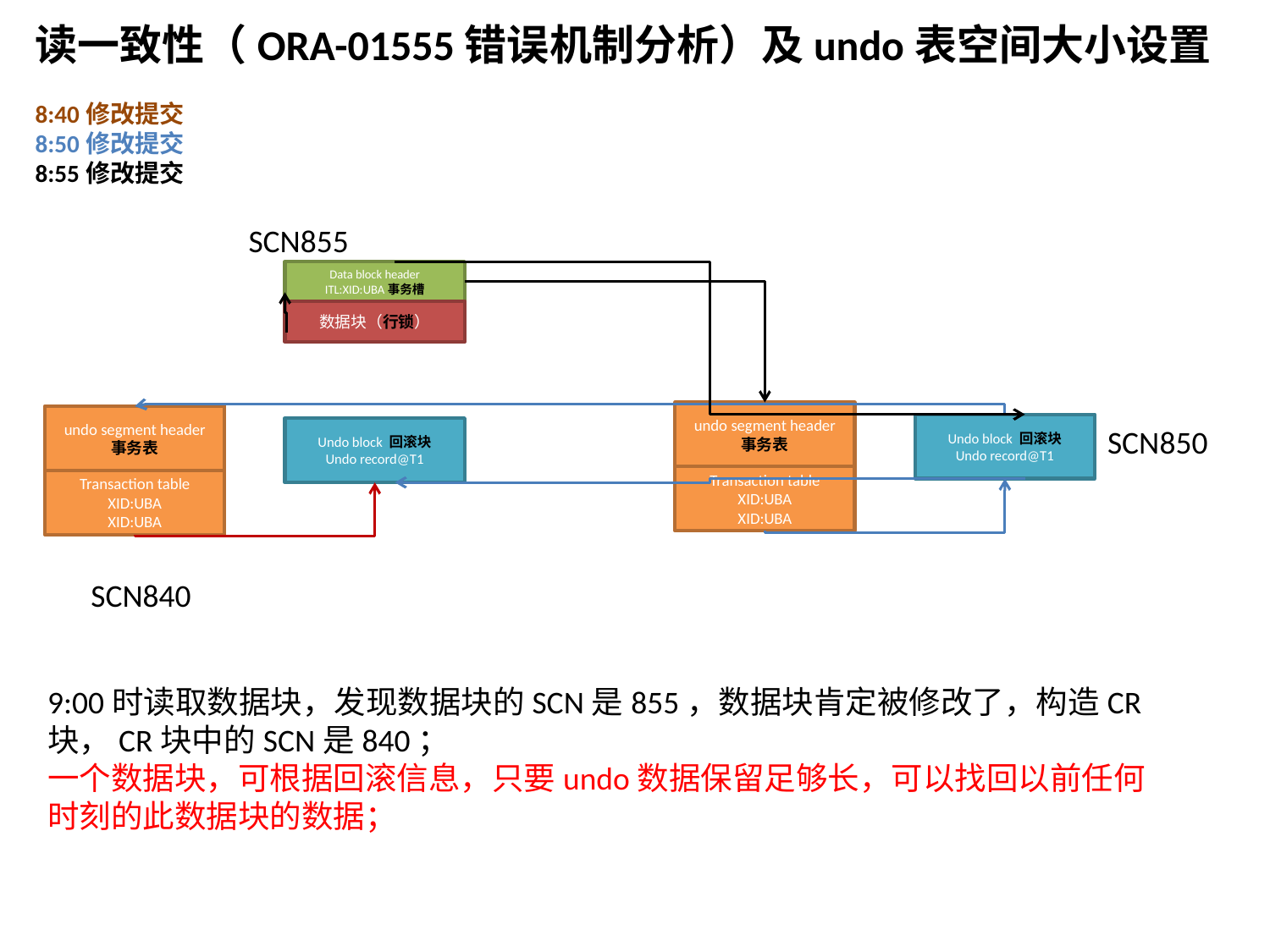

读一致性（ORA-01555错误机制分析）及undo表空间大小设置
8:40修改提交
8:50修改提交
8:55修改提交
SCN855
Data block header
ITL:XID:UBA事务槽
数据块（行锁）
undo segment header
事务表
undo segment header
事务表
Undo block 回滚块
Undo record@T1
SCN850
Undo block 回滚块
Undo record@T1
Transaction table
XID:UBA
XID:UBA
Transaction table
XID:UBA
XID:UBA
SCN840
9:00时读取数据块，发现数据块的SCN是855，数据块肯定被修改了，构造CR块，CR块中的SCN是840；
一个数据块，可根据回滚信息，只要undo数据保留足够长，可以找回以前任何时刻的此数据块的数据；